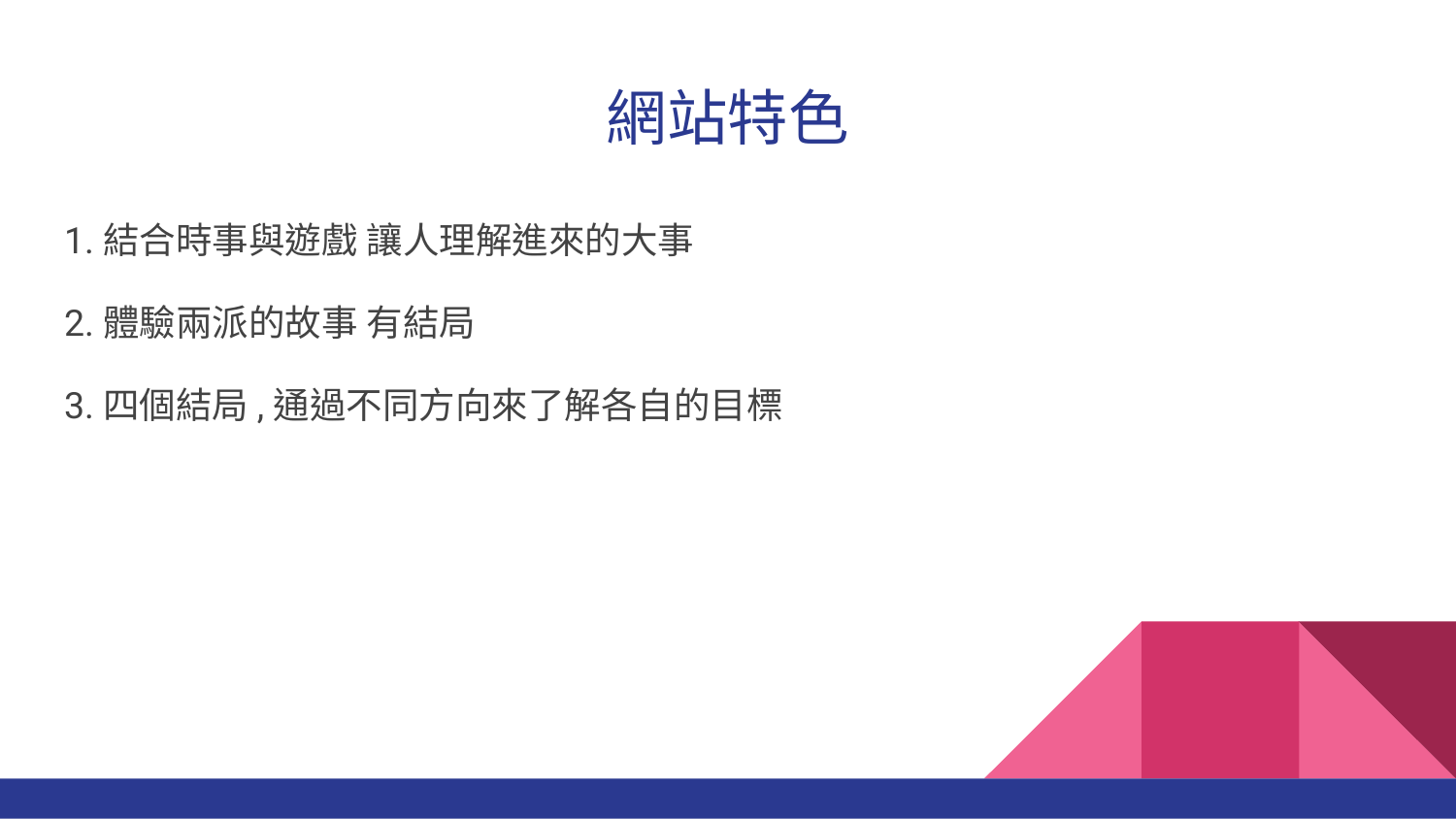

# 網站特色
1.結合時事與遊戲 讓人理解進來的大事
2.體驗兩派的故事 有結局
3.四個結局,通過不同方向來了解各自的目標